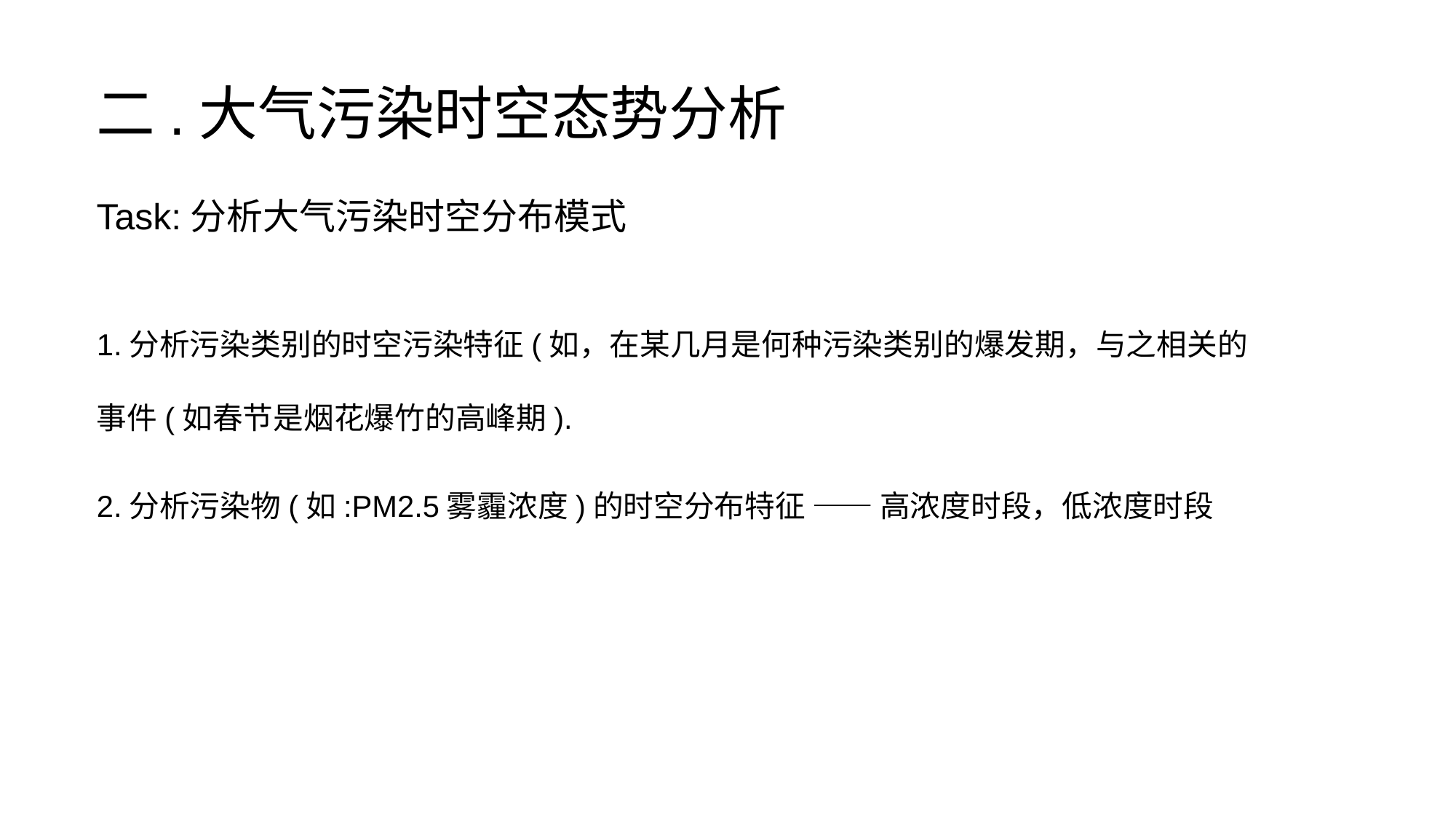

# 二.大气污染时空态势分析
Task:分析大气污染时空分布模式
1.分析污染类别的时空污染特征(如，在某几月是何种污染类别的爆发期，与之相关的事件(如春节是烟花爆竹的高峰期).
2.分析污染物(如:PM2.5雾霾浓度)的时空分布特征 —— 高浓度时段，低浓度时段